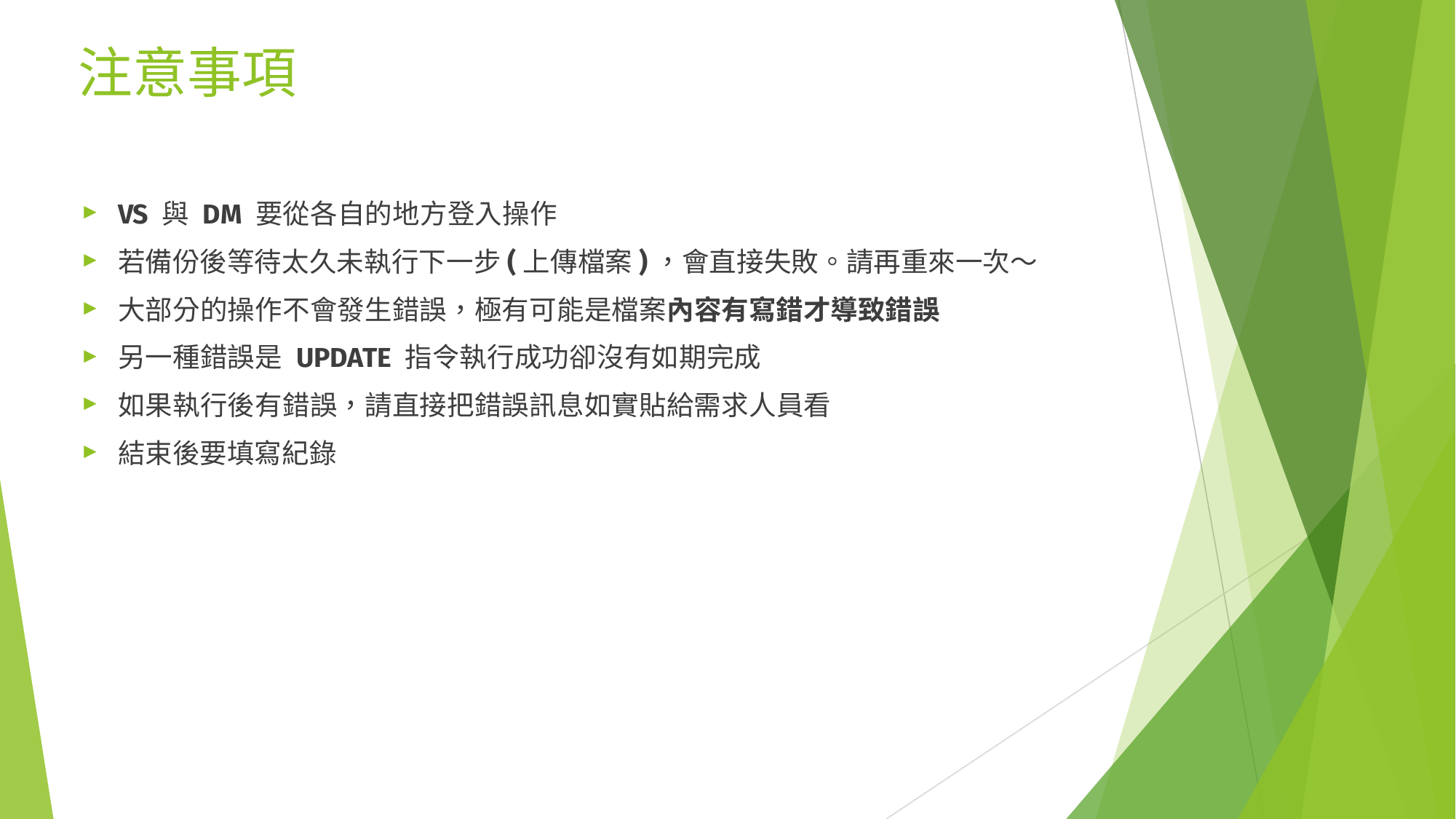

# 注意事項
VS 與 DM 要從各自的地方登入操作
若備份後等待太久未執行下一步(上傳檔案)，會直接失敗。請再重來一次～
大部分的操作不會發生錯誤，極有可能是檔案內容有寫錯才導致錯誤
另一種錯誤是 UPDATE 指令執行成功卻沒有如期完成
如果執行後有錯誤，請直接把錯誤訊息如實貼給需求人員看
結束後要填寫紀錄